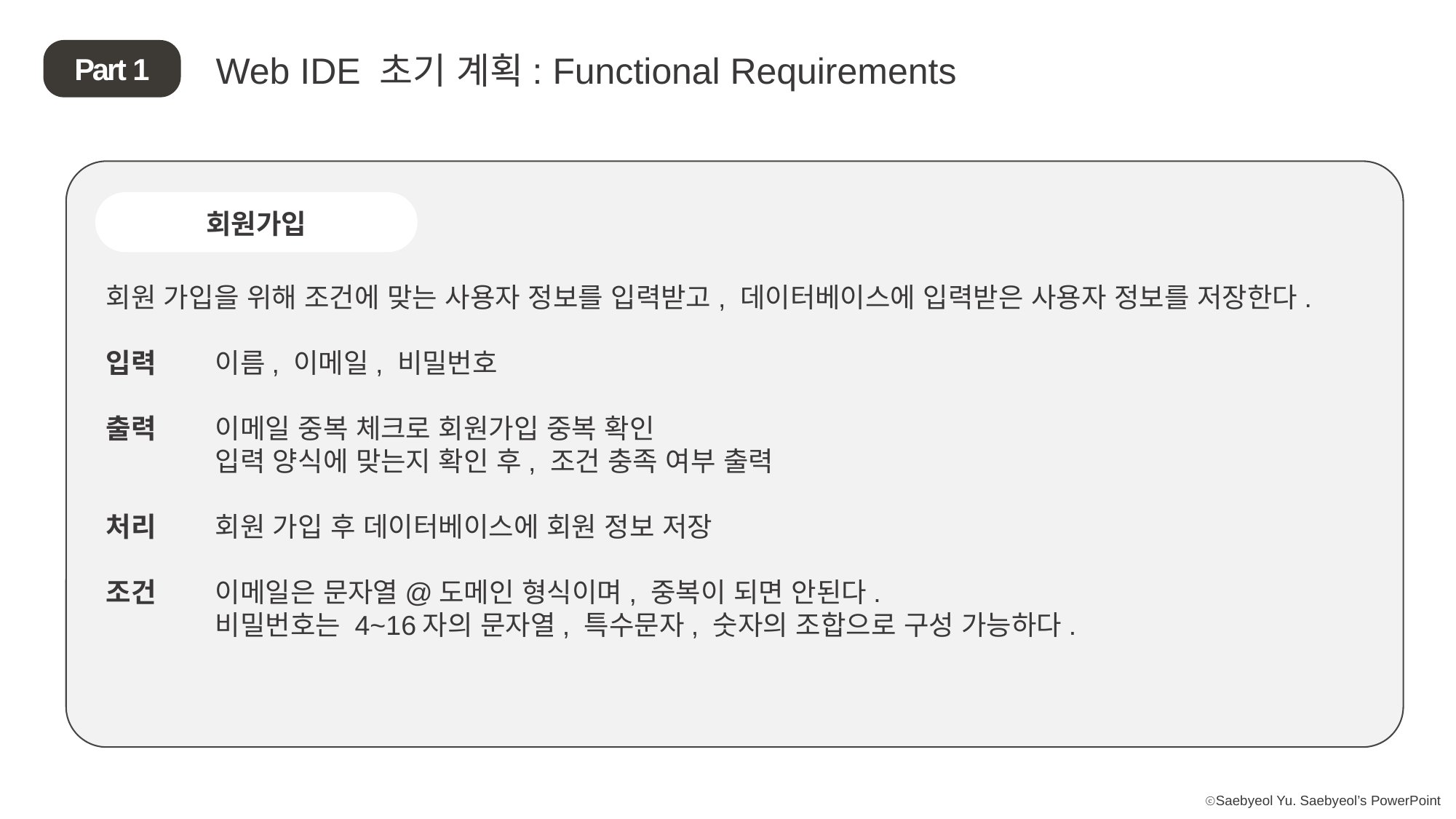

Web IDE 초기 계획: Functional Requirements
Part 1

회원가입
회원 가입을 위해 조건에 맞는 사용자 정보를 입력받고, 데이터베이스에 입력받은 사용자 정보를 저장한다.

입력 	이름, 이메일, 비밀번호

출력 	이메일 중복 체크로 회원가입 중복 확인
	입력 양식에 맞는지 확인 후, 조건 충족 여부 출력

처리	회원 가입 후 데이터베이스에 회원 정보 저장

조건	이메일은 문자열@도메인 형식이며, 중복이 되면 안된다.
	비밀번호는 4~16자의 문자열, 특수문자, 숫자의 조합으로 구성 가능하다.